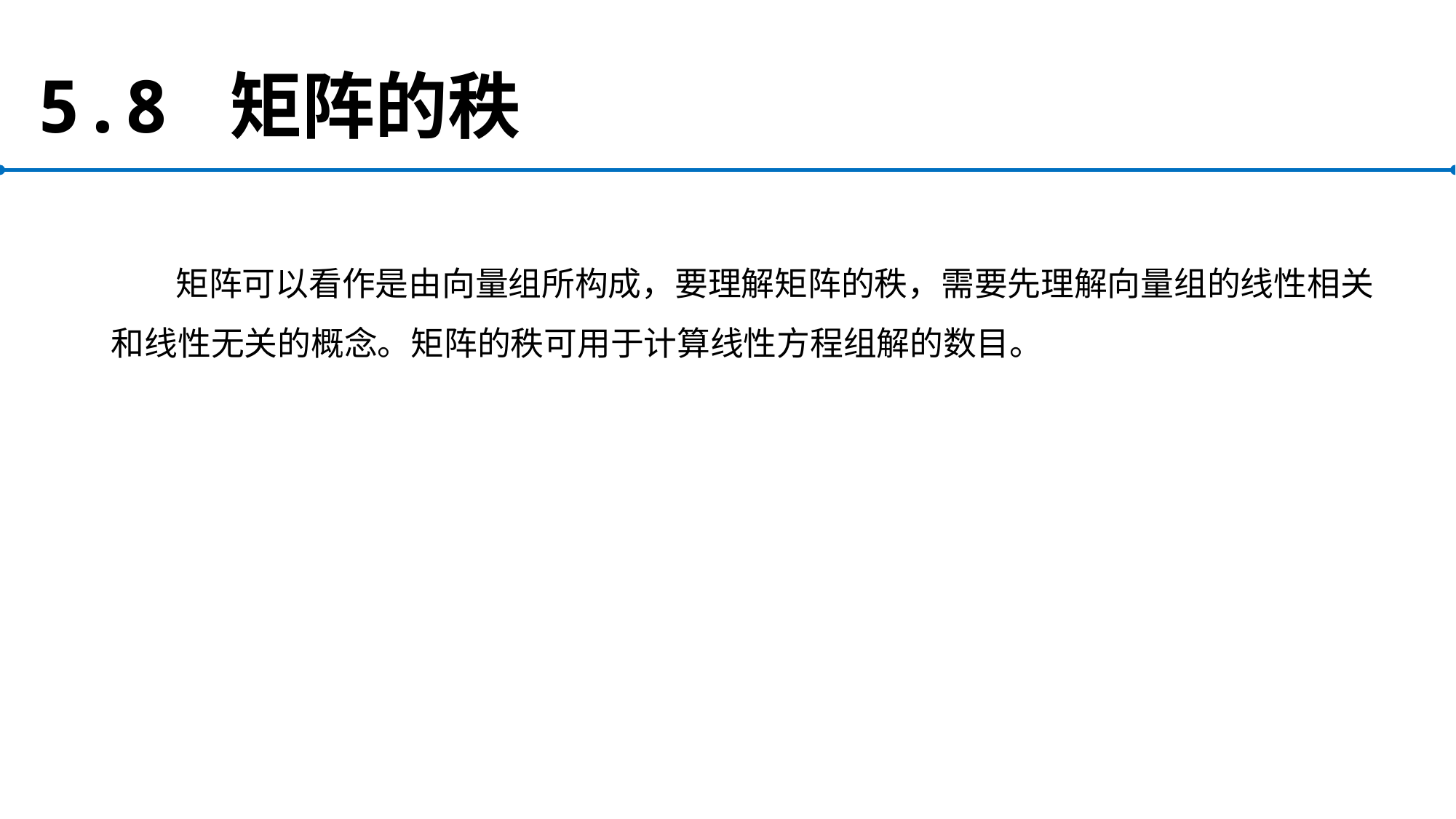

# 5.8 矩阵的秩
矩阵可以看作是由向量组所构成，要理解矩阵的秩，需要先理解向量组的线性相关和线性无关的概念。矩阵的秩可用于计算线性方程组解的数目。